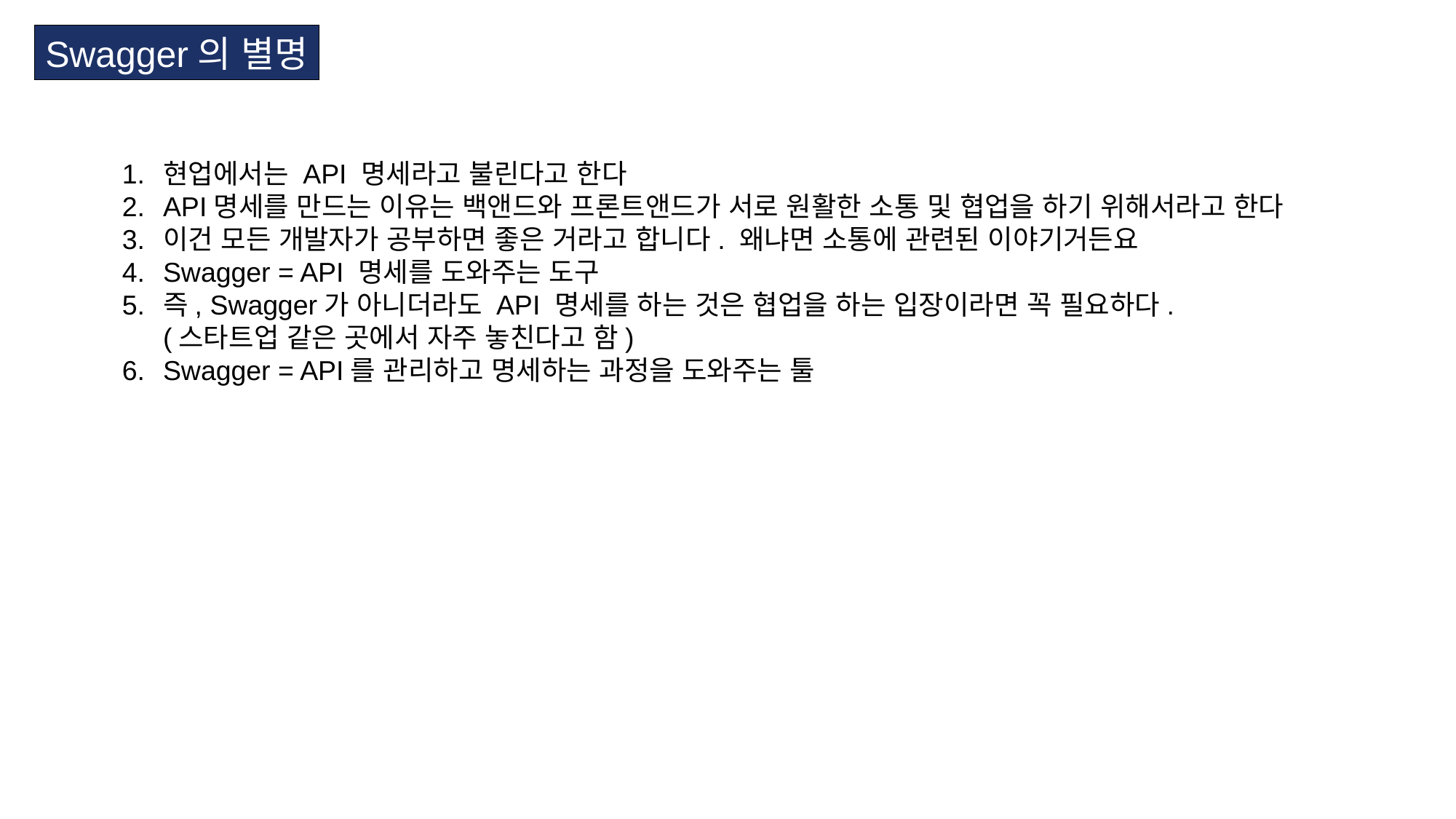

Swagger의 별명
현업에서는 API 명세라고 불린다고 한다
API명세를 만드는 이유는 백앤드와 프론트앤드가 서로 원활한 소통 및 협업을 하기 위해서라고 한다
이건 모든 개발자가 공부하면 좋은 거라고 합니다. 왜냐면 소통에 관련된 이야기거든요
Swagger = API 명세를 도와주는 도구
즉, Swagger가 아니더라도 API 명세를 하는 것은 협업을 하는 입장이라면 꼭 필요하다.
(스타트업 같은 곳에서 자주 놓친다고 함)
Swagger = API를 관리하고 명세하는 과정을 도와주는 툴